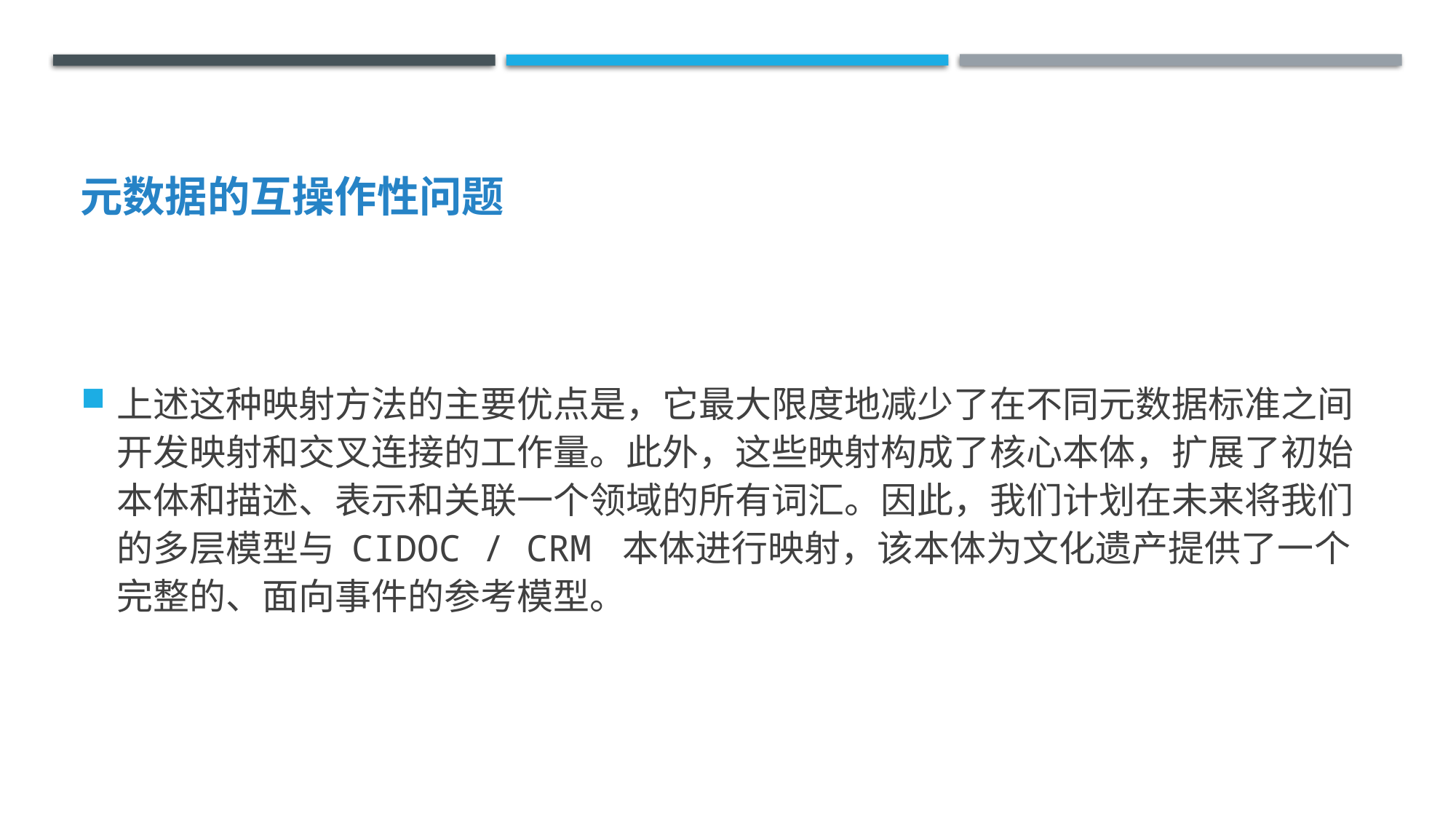

# 元数据的互操作性问题
上述这种映射方法的主要优点是，它最大限度地减少了在不同元数据标准之间开发映射和交叉连接的工作量。此外，这些映射构成了核心本体，扩展了初始本体和描述、表示和关联一个领域的所有词汇。因此，我们计划在未来将我们的多层模型与 CIDOC / CRM 本体进行映射，该本体为文化遗产提供了一个完整的、面向事件的参考模型。